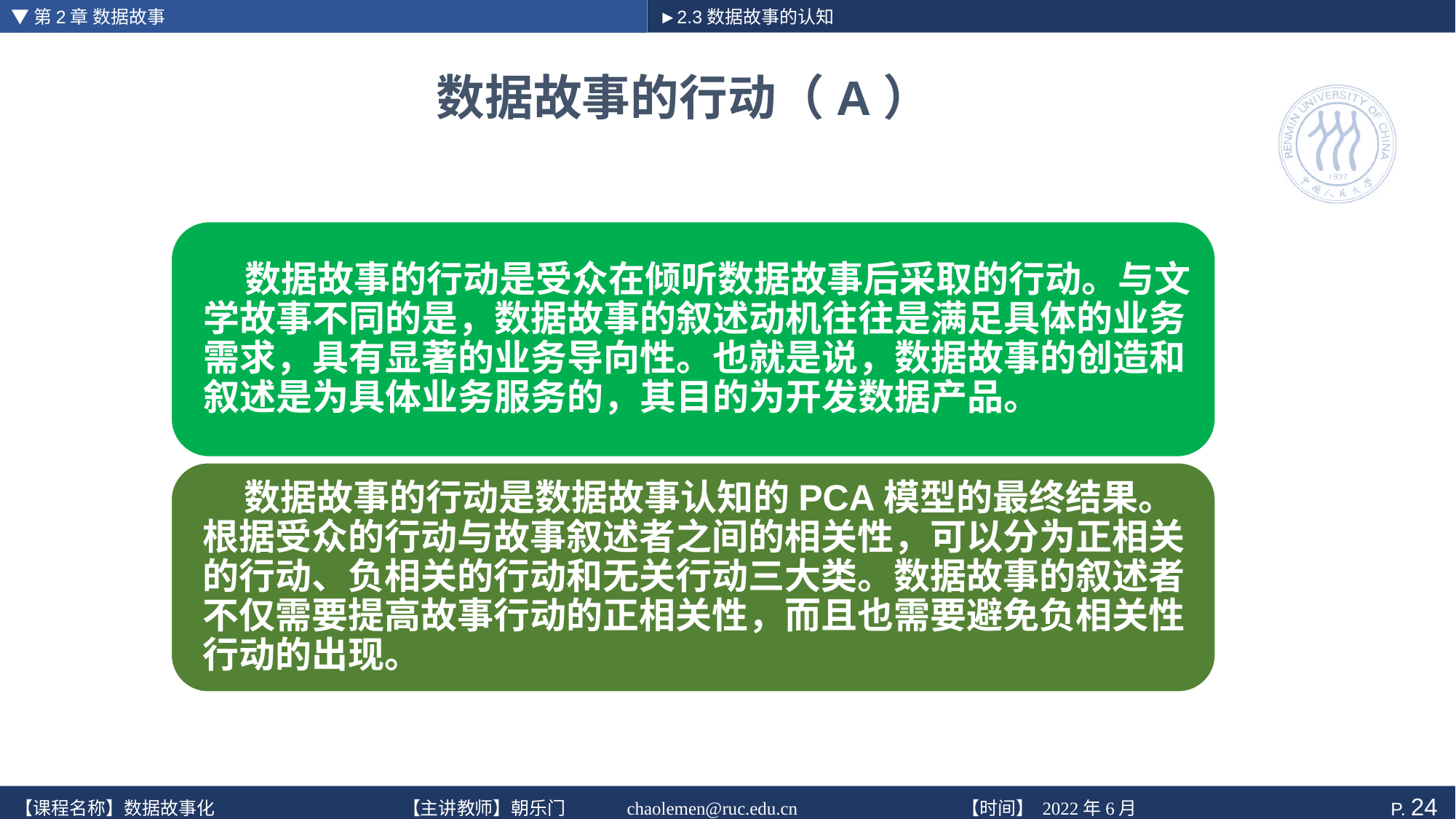

▼第2章 数据故事
►2.3数据故事的认知
# 数据故事的行动（A）
    数据故事的行动是受众在倾听数据故事后采取的行动。与文学故事不同的是，数据故事的叙述动机往往是满足具体的业务需求，具有显著的业务导向性。也就是说，数据故事的创造和叙述是为具体业务服务的，其目的为开发数据产品。
    数据故事的行动是数据故事认知的PCA模型的最终结果。根据受众的行动与故事叙述者之间的相关性，可以分为正相关的行动、负相关的行动和无关行动三大类。数据故事的叙述者不仅需要提高故事行动的正相关性，而且也需要避免负相关性行动的出现。